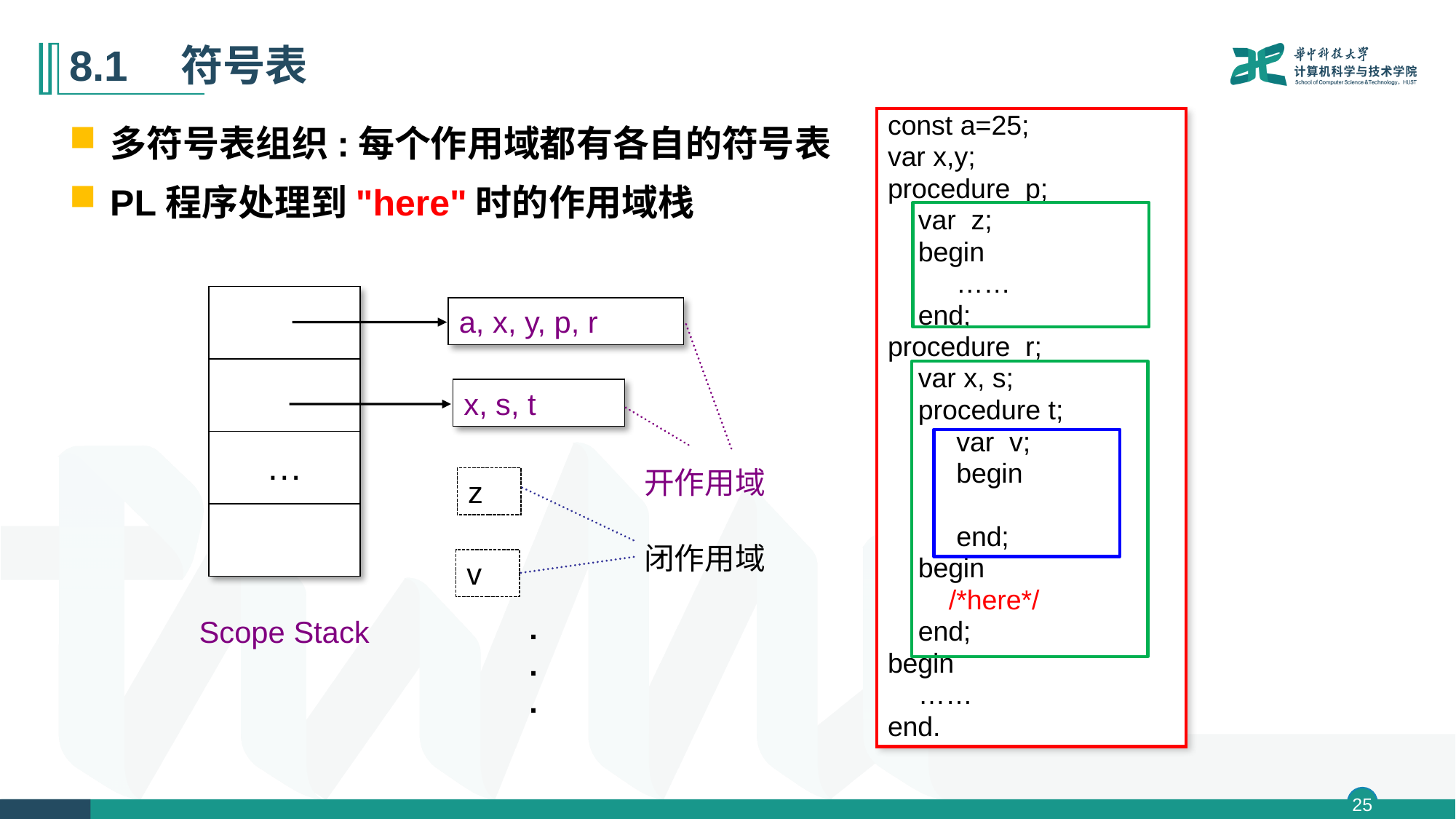

# 8.1　符号表
const a=25;
var x,y;
procedure  p;
    var  z;
    begin
         ……
    end;
procedure  r;
    var x, s;
    procedure t;
         var  v;
         begin

         end;
    begin
        /*here*/
    end;
begin
    ……
end.
多符号表组织:每个作用域都有各自的符号表
PL程序处理到"here"时的作用域栈

|  |
| --- |
|  |
| … |
|  |
a, x, y, p, r

x, s, t

开作用域
z

闭作用域
v

.
.
.
Scope Stack